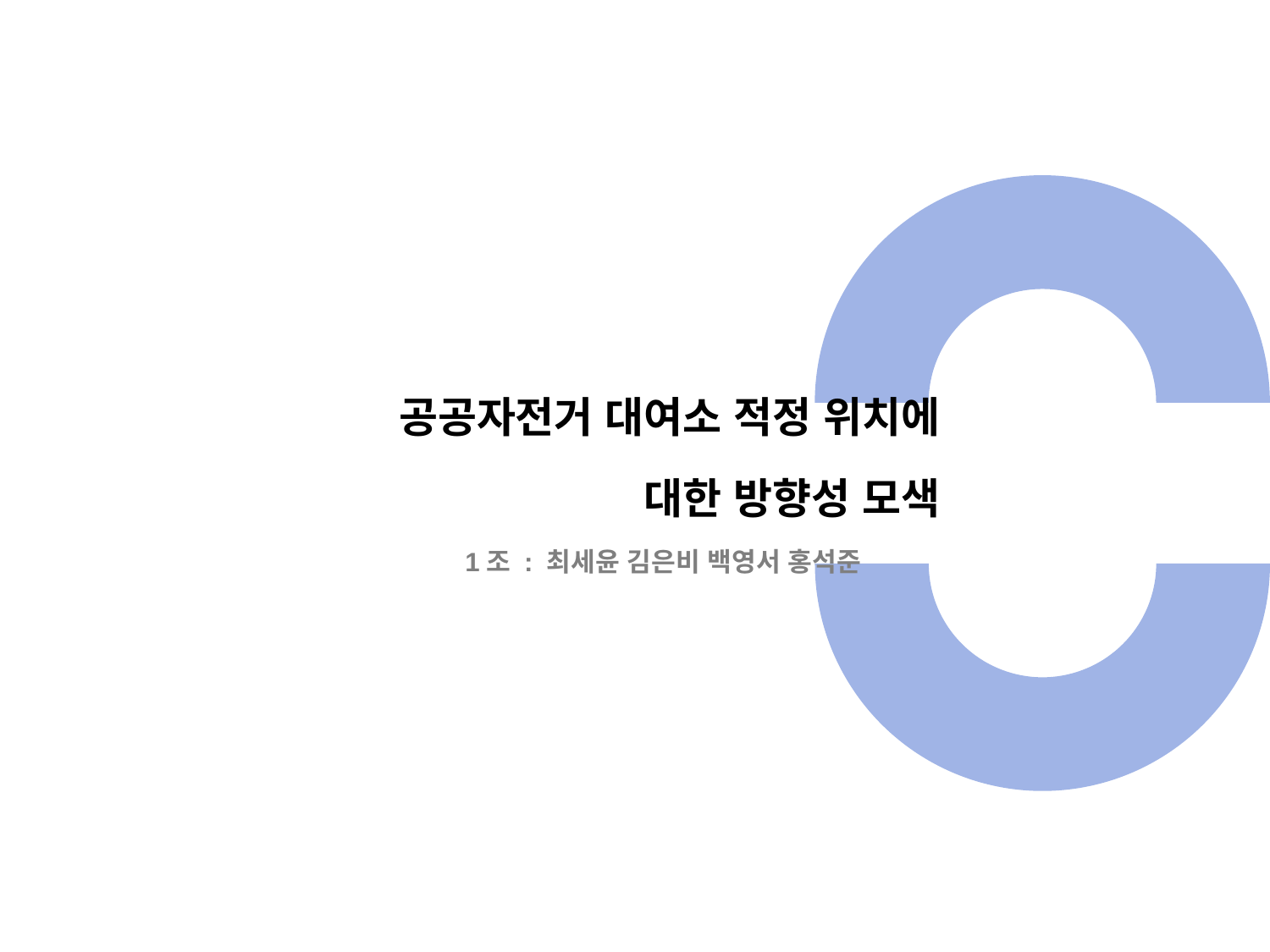

# 공공자전거 대여소 적정 위치에 대한 방향성 모색
1조 : 최세윤 김은비 백영서 홍석준